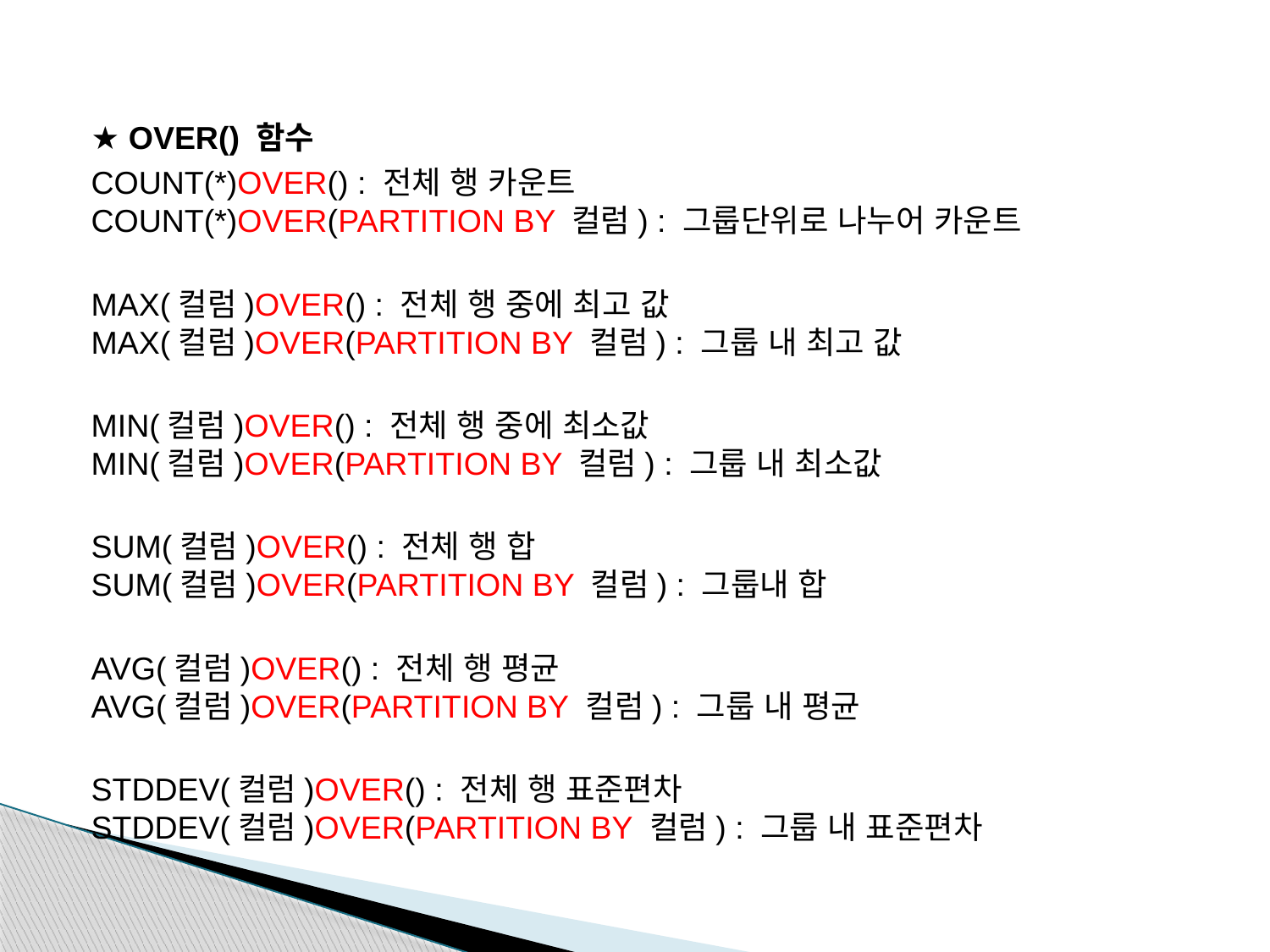

★ OVER() 함수
COUNT(*)OVER() : 전체 행 카운트
COUNT(*)OVER(PARTITION BY 컬럼) : 그룹단위로 나누어 카운트
MAX(컬럼)OVER() : 전체 행 중에 최고 값
MAX(컬럼)OVER(PARTITION BY 컬럼) : 그룹 내 최고 값
MIN(컬럼)OVER() : 전체 행 중에 최소값
MIN(컬럼)OVER(PARTITION BY 컬럼) : 그룹 내 최소값
SUM(컬럼)OVER() : 전체 행 합
SUM(컬럼)OVER(PARTITION BY 컬럼) : 그룹내 합
AVG(컬럼)OVER() : 전체 행 평균
AVG(컬럼)OVER(PARTITION BY 컬럼) : 그룹 내 평균
STDDEV(컬럼)OVER() : 전체 행 표준편차
STDDEV(컬럼)OVER(PARTITION BY 컬럼) : 그룹 내 표준편차